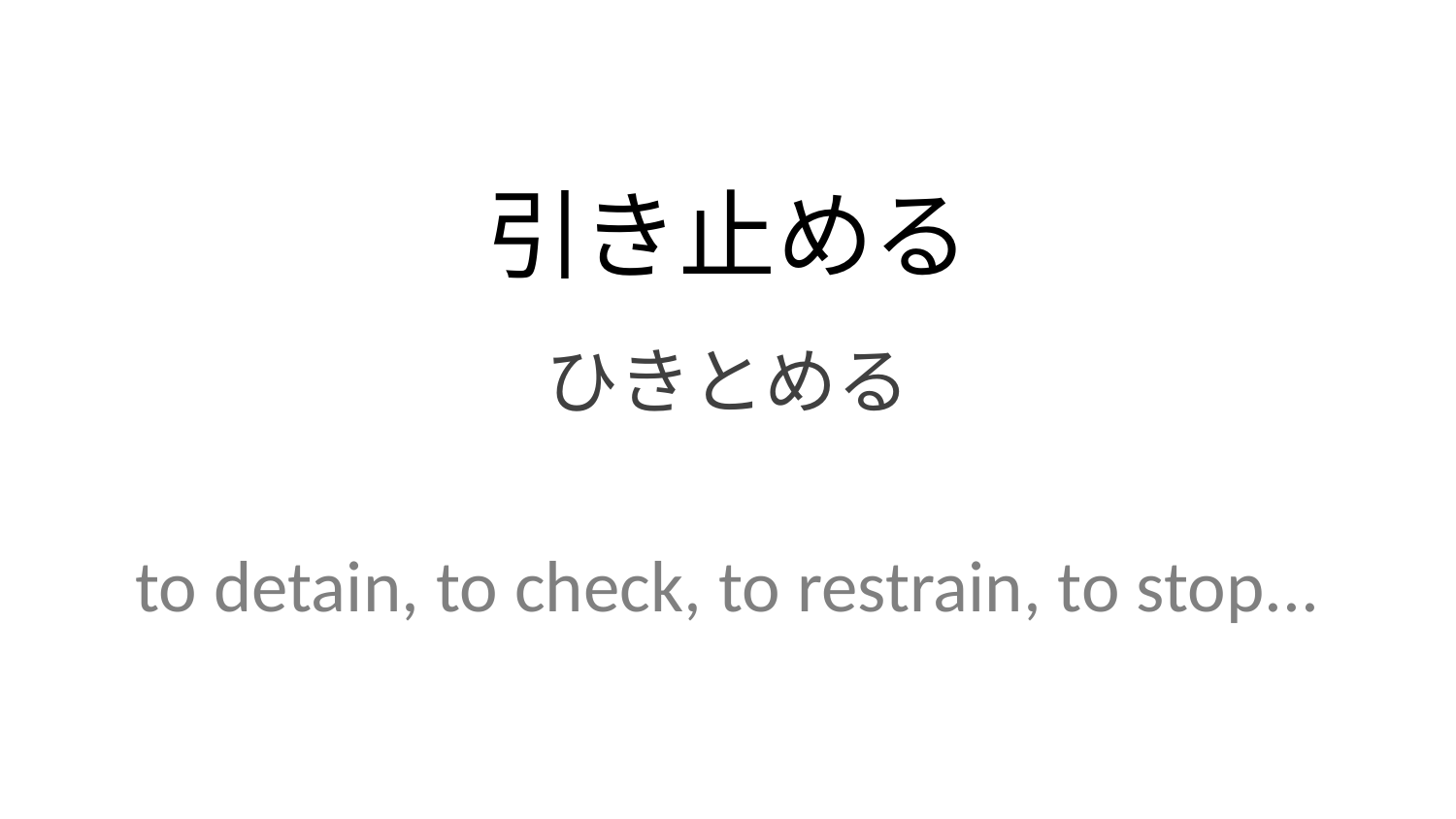

引き止める

ひきとめる
to detain, to check, to restrain, to stop...